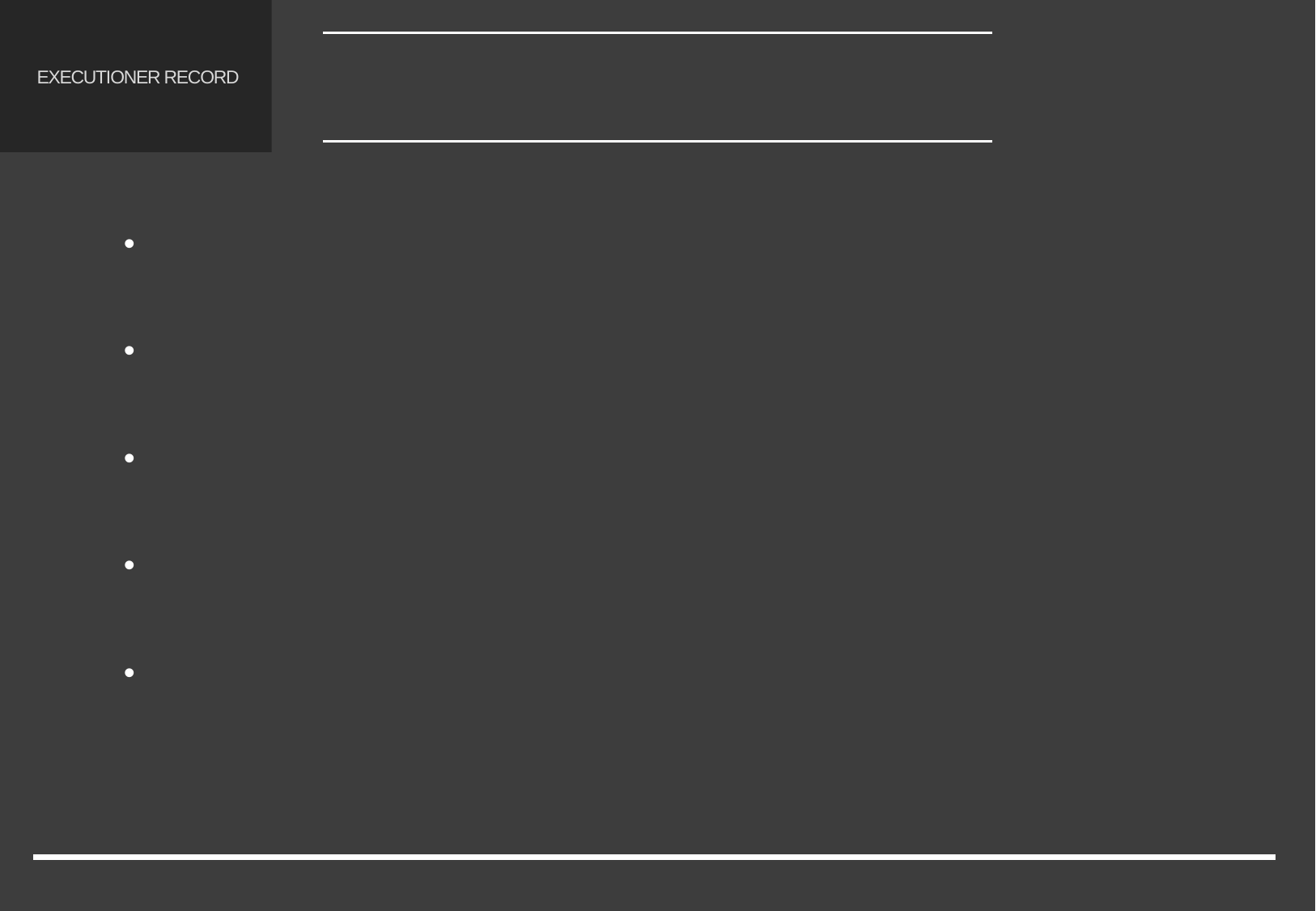

기획 컨셉
1.2 기획 방향
# EXECUTIONER RECORD
각 스테이지 테마, 레벨 디자인

플레이어의 무기 시스템 설정

무기 시스템에 따른 특수 능력 설정

구조물 상호 작용 설정

카메라 시점 설정

4/68